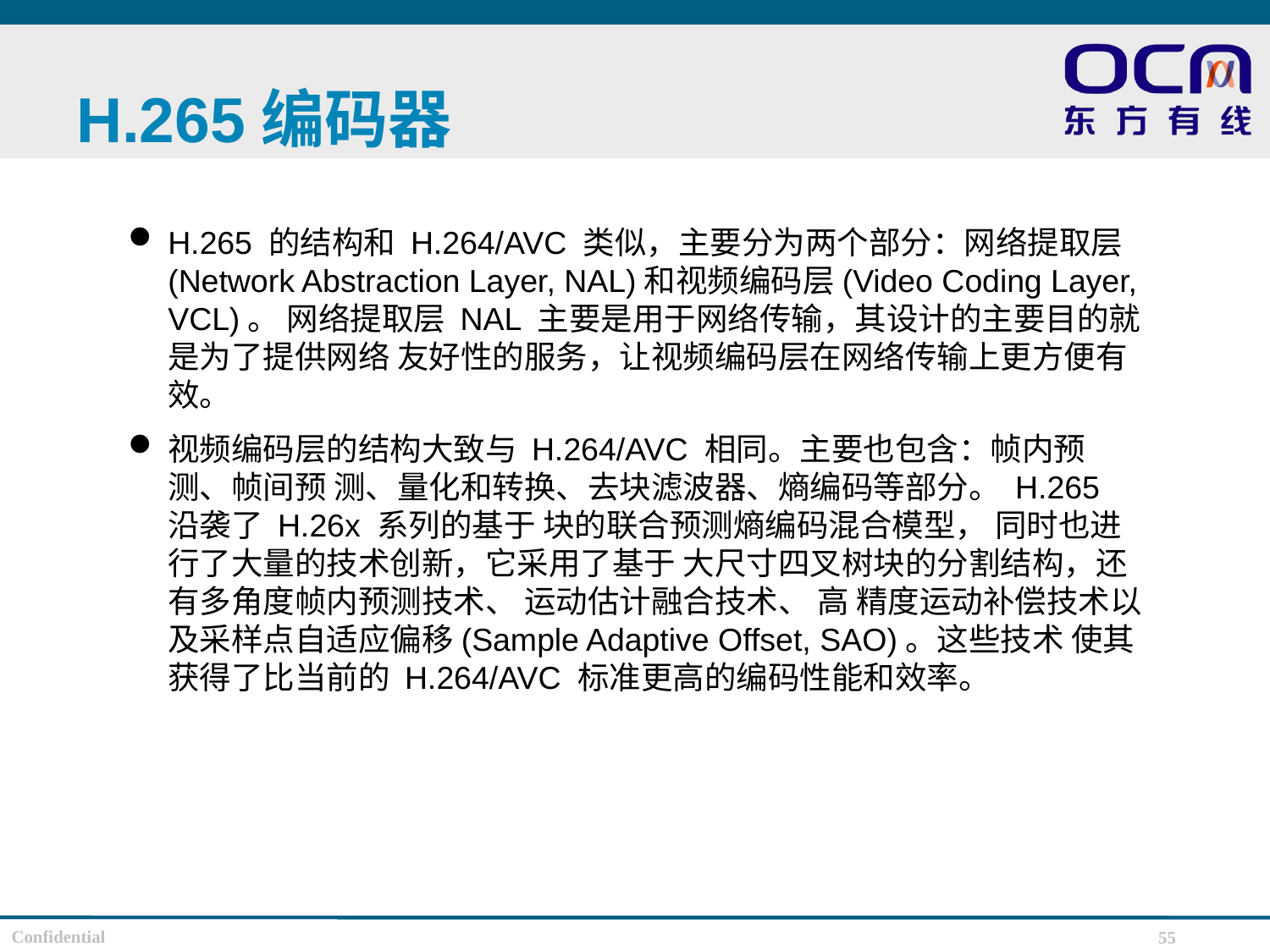

# H.265编码器
H.265 的结构和 H.264/AVC 类似，主要分为两个部分：网络提取层(Network Abstraction Layer, NAL)和视频编码层(Video Coding Layer, VCL)。 网络提取层 NAL 主要是用于网络传输，其设计的主要目的就是为了提供网络 友好性的服务，让视频编码层在网络传输上更方便有效。
视频编码层的结构大致与 H.264/AVC 相同。主要也包含：帧内预测、帧间预 测、量化和转换、去块滤波器、熵编码等部分。 H.265 沿袭了 H.26x 系列的基于 块的联合预测熵编码混合模型， 同时也进行了大量的技术创新，它采用了基于 大尺寸四叉树块的分割结构，还有多角度帧内预测技术、 运动估计融合技术、 高 精度运动补偿技术以及采样点自适应偏移(Sample Adaptive Offset, SAO)。这些技术 使其获得了比当前的 H.264/AVC 标准更高的编码性能和效率。